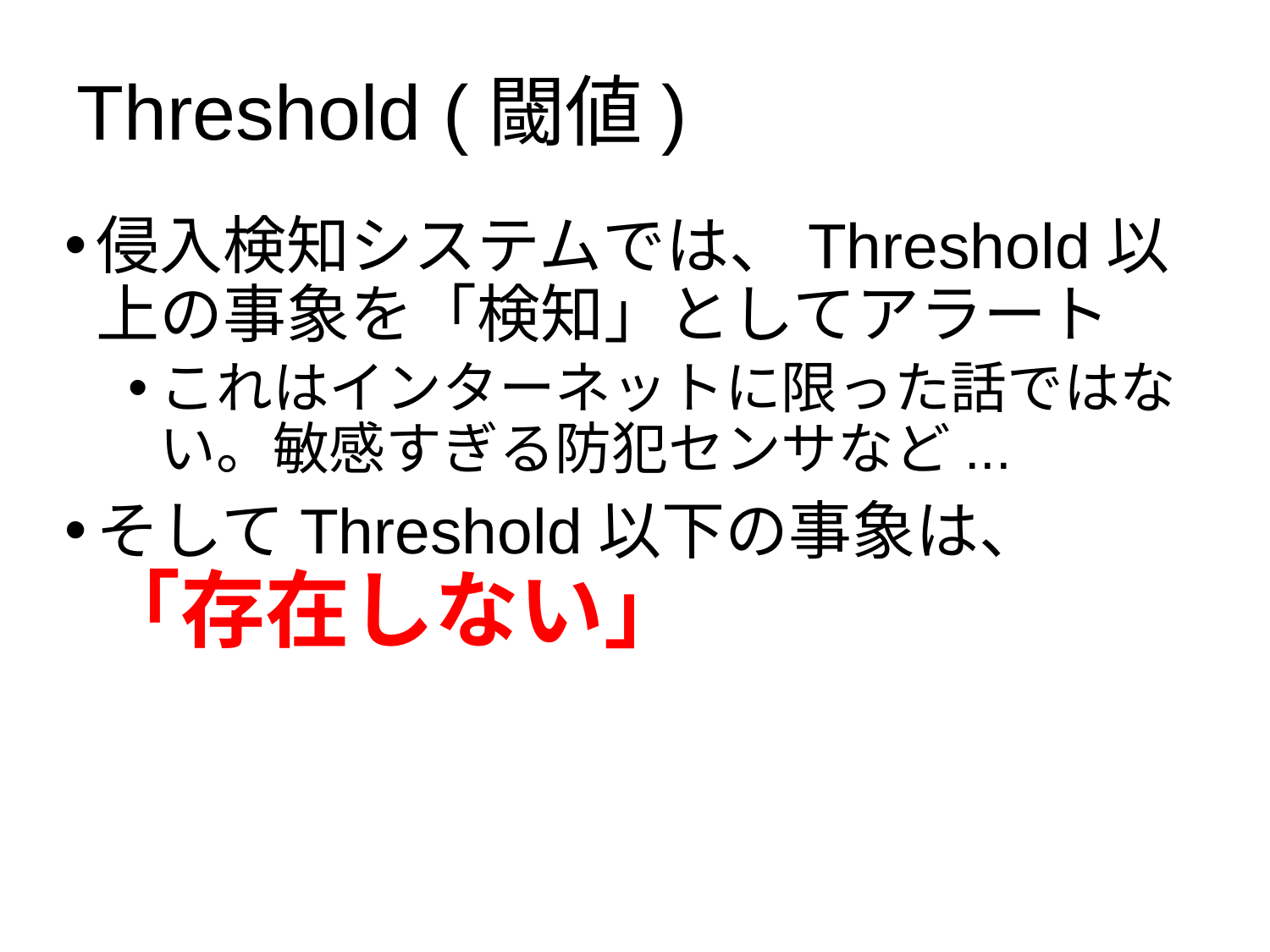

# Threshold (閾値)
侵入検知システムでは、Threshold以上の事象を「検知」としてアラート
これはインターネットに限った話ではない。敏感すぎる防犯センサなど...
そしてThreshold以下の事象は、
「存在しない」